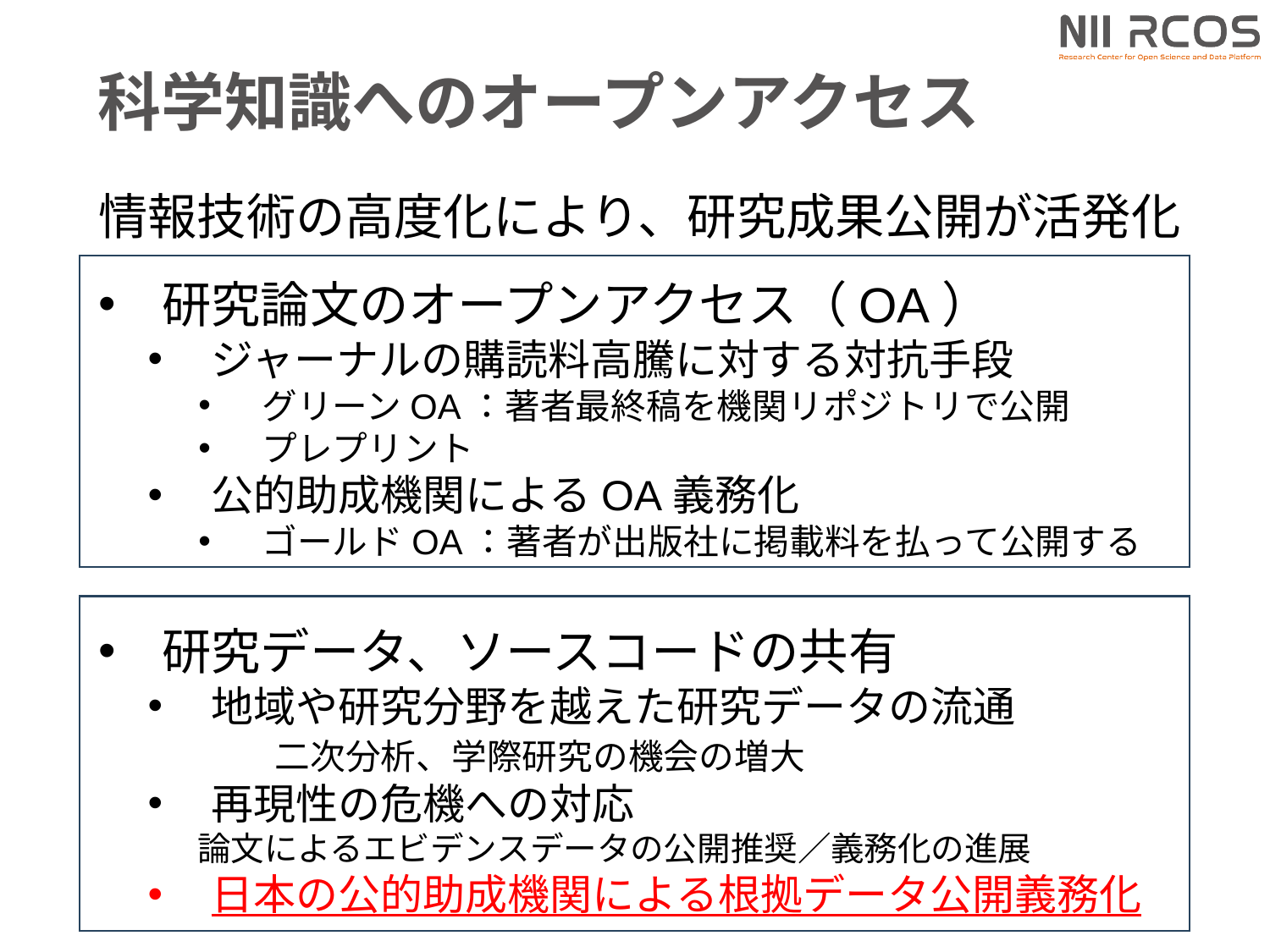

# 科学知識へのオープンアクセス
情報技術の高度化により、研究成果公開が活発化

研究論文のオープンアクセス（OA）
ジャーナルの購読料高騰に対する対抗手段
グリーンOA：著者最終稿を機関リポジトリで公開
プレプリント
公的助成機関によるOA義務化
ゴールドOA：著者が出版社に掲載料を払って公開する

研究データ、ソースコードの共有
地域や研究分野を越えた研究データの流通
	二次分析、学際研究の機会の増大
再現性の危機への対応
論文によるエビデンスデータの公開推奨／義務化の進展
日本の公的助成機関による根拠データ公開義務化